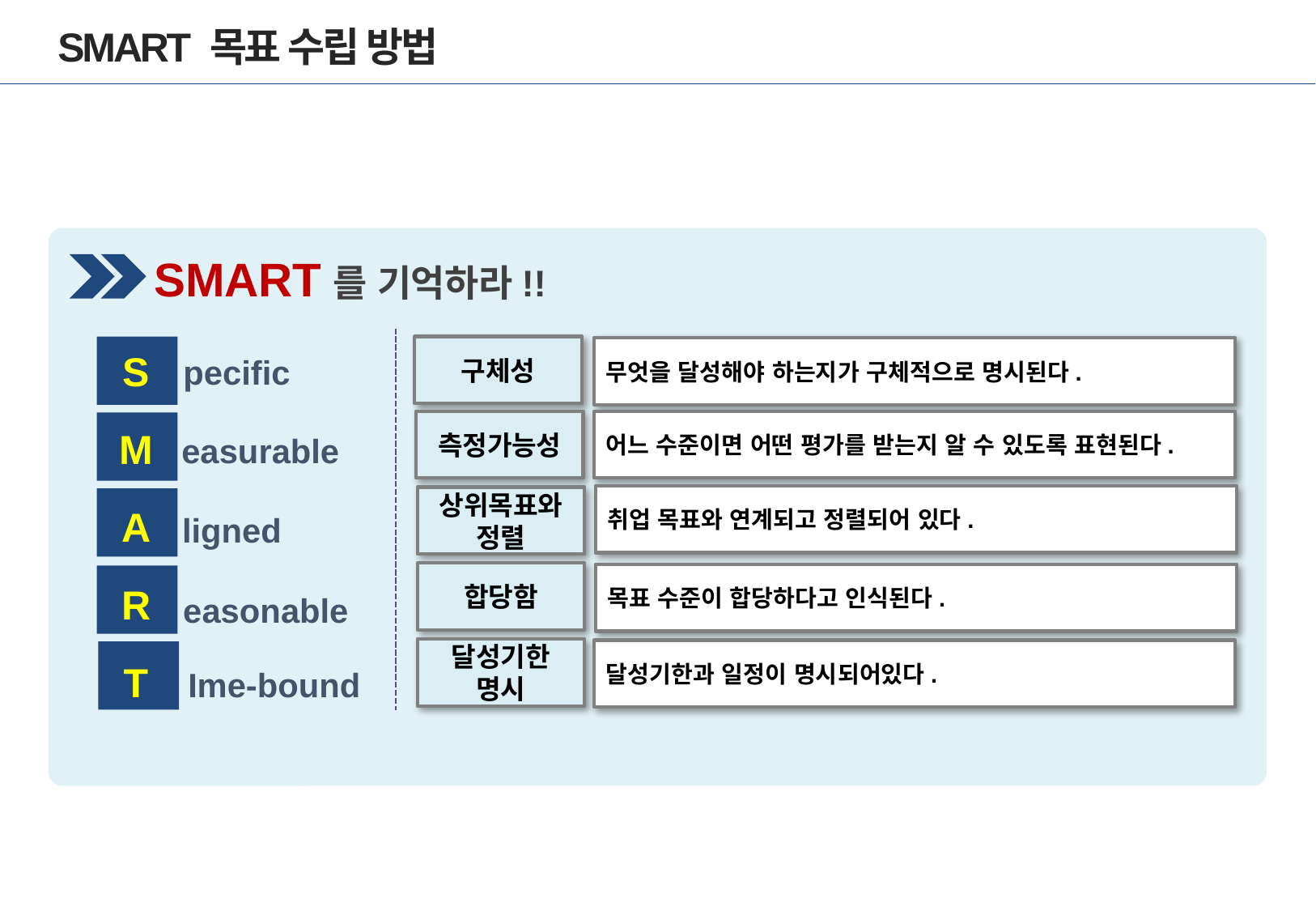

# SMART 목표 수립 방법

SMART를 기억하라!!

구체성
무엇을 달성해야 하는지가 구체적으로 명시된다.
pecific
측정가능성
어느 수준이면 어떤 평가를 받는지 알 수 있도록 표현된다.

easurable
취업 목표와 연계되고 정렬되어 있다.
상위목표와정렬

S
MAR
T
ligned
합당함
목표 수준이 합당하다고 인식된다.

easonable
달성기한 명시
달성기한과 일정이 명시되어있다.

Ime-bound